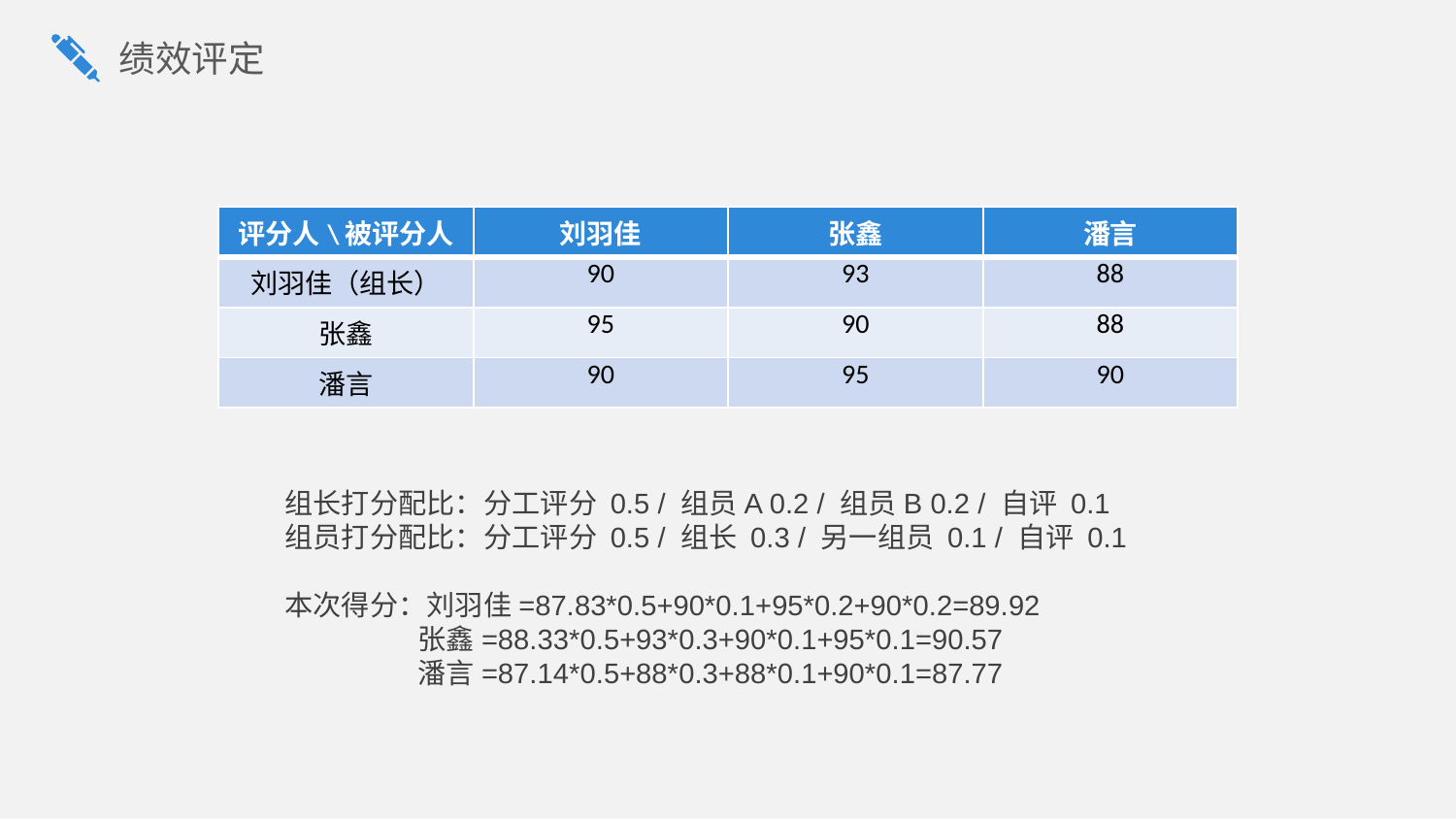

绩效评定
| 评分人\被评分人 | 刘羽佳 | 张鑫 | 潘言 |
| --- | --- | --- | --- |
| 刘羽佳（组长） | 90 | 93 | 88 |
| 张鑫 | 95 | 90 | 88 |
| 潘言 | 90 | 95 | 90 |
组长打分配比：分工评分 0.5 / 组员A 0.2 / 组员B 0.2 / 自评 0.1
组员打分配比：分工评分 0.5 / 组长 0.3 / 另一组员 0.1 / 自评 0.1

本次得分：刘羽佳=87.83*0.5+90*0.1+95*0.2+90*0.2=89.92
                    张鑫=88.33*0.5+93*0.3+90*0.1+95*0.1=90.57
                    潘言=87.14*0.5+88*0.3+88*0.1+90*0.1=87.77